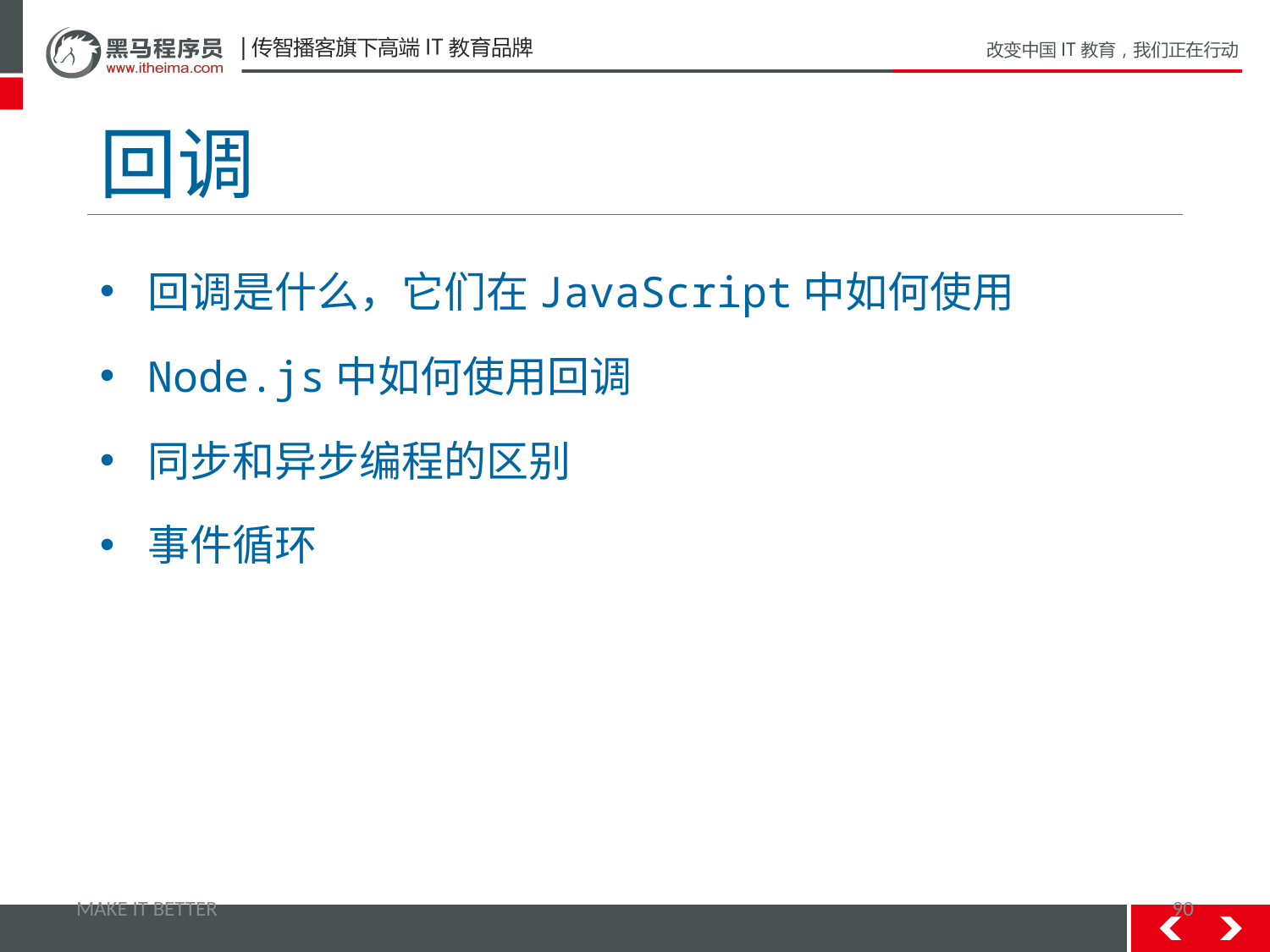

# 回调
回调是什么，它们在JavaScript中如何使用
Node.js中如何使用回调
同步和异步编程的区别
事件循环
MAKE IT BETTER
90